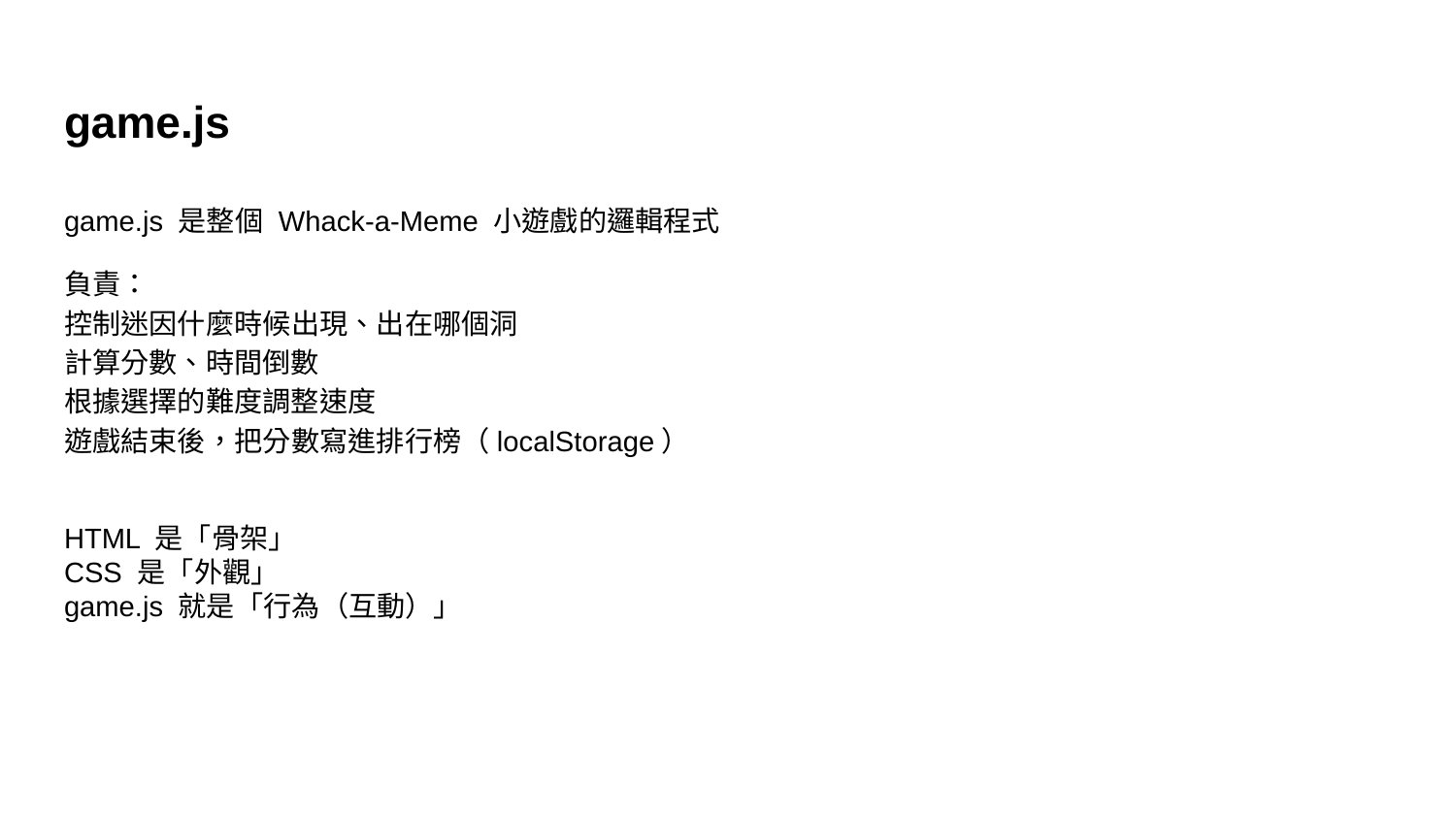

# game.js
game.js 是整個 Whack-a-Meme 小遊戲的邏輯程式
負責：
控制迷因什麼時候出現、出在哪個洞
計算分數、時間倒數
根據選擇的難度調整速度
遊戲結束後，把分數寫進排行榜（localStorage）
HTML 是「骨架」
CSS 是「外觀」
game.js 就是「行為（互動）」